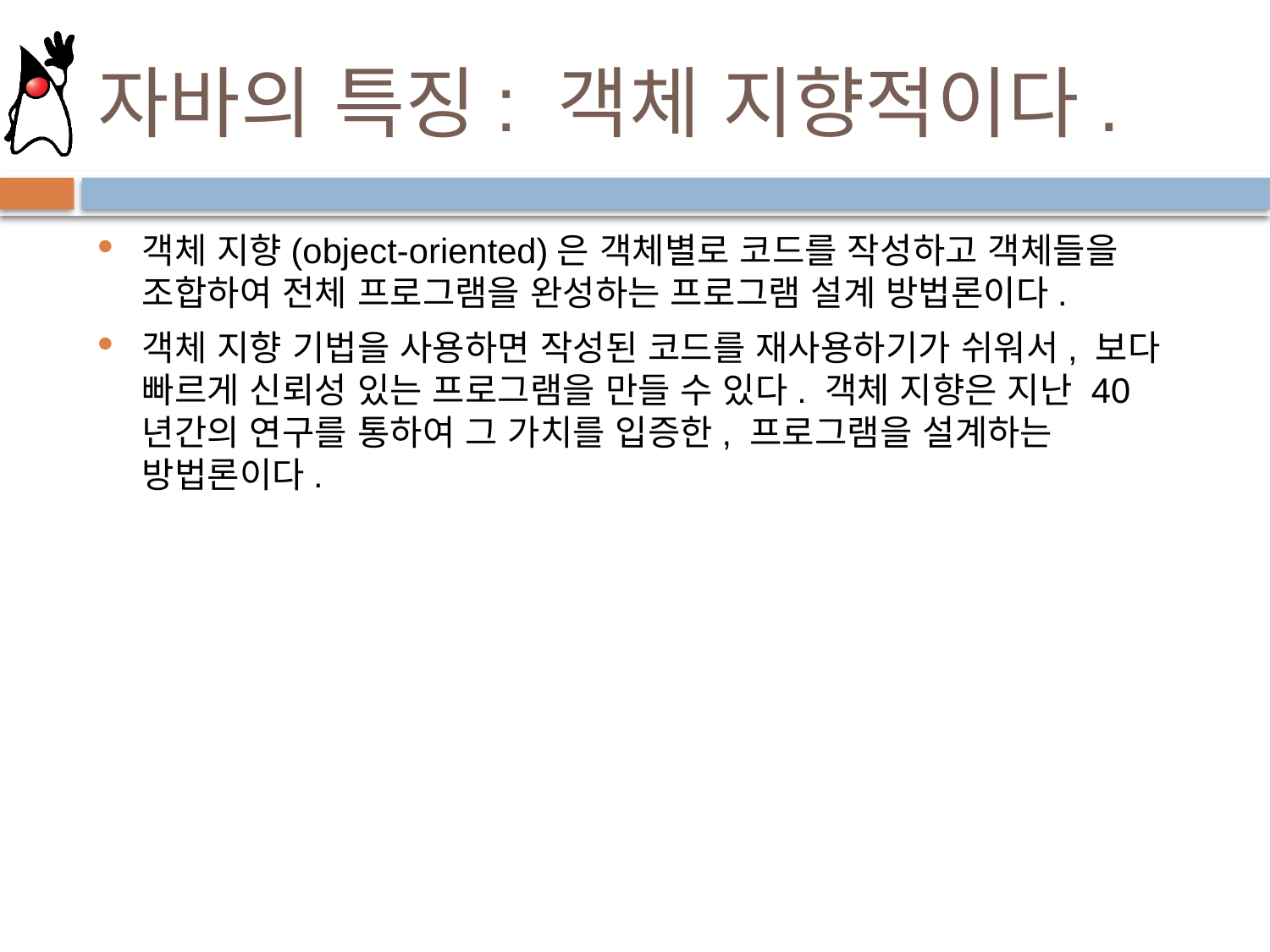

# 자바의 특징: 객체 지향적이다.
객체 지향(object-oriented)은 객체별로 코드를 작성하고 객체들을 조합하여 전체 프로그램을 완성하는 프로그램 설계 방법론이다.
객체 지향 기법을 사용하면 작성된 코드를 재사용하기가 쉬워서, 보다 빠르게 신뢰성 있는 프로그램을 만들 수 있다. 객체 지향은 지난 40년간의 연구를 통하여 그 가치를 입증한, 프로그램을 설계하는 방법론이다.